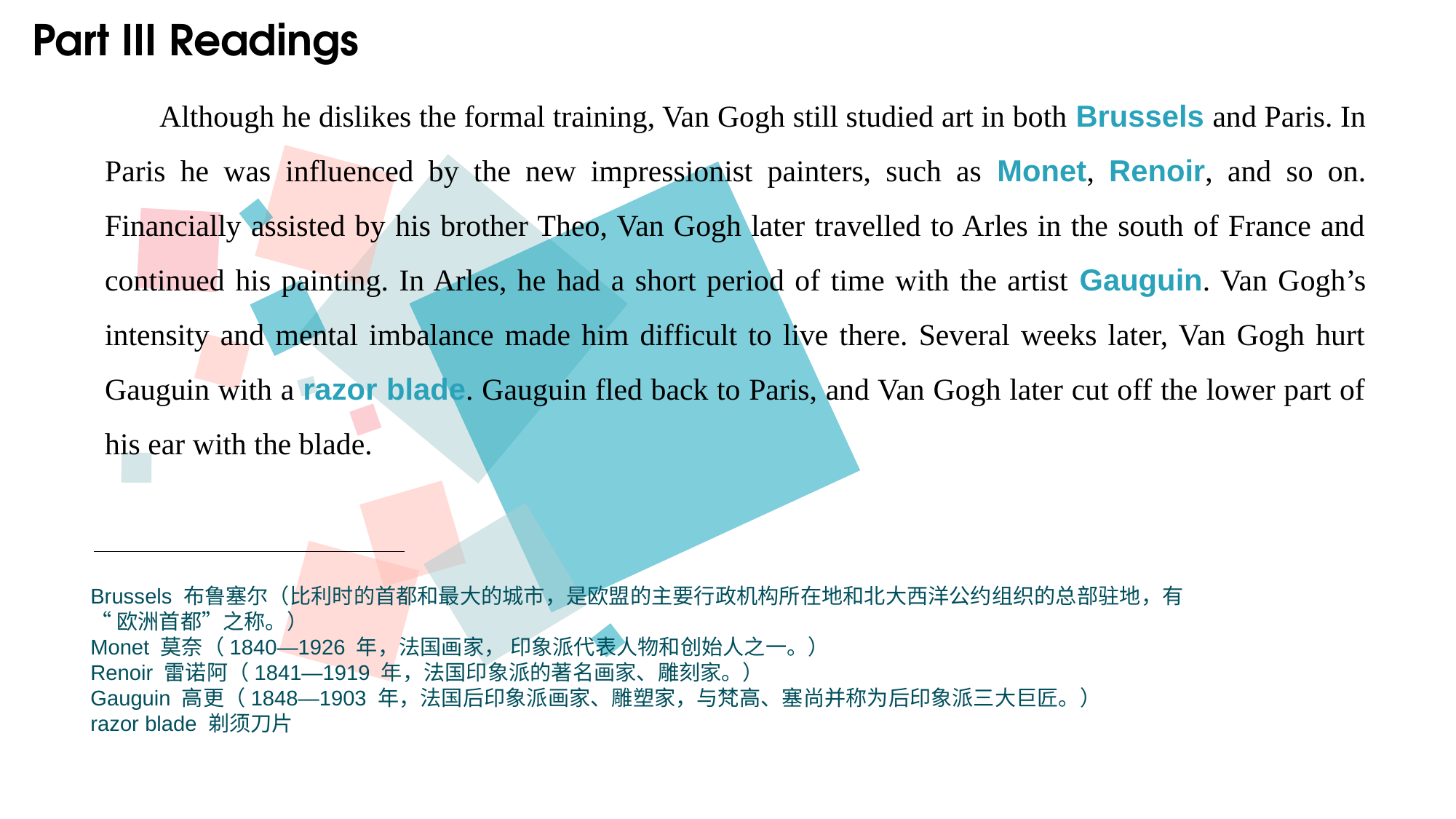

Part III Readings
Although he dislikes the formal training, Van Gogh still studied art in both Brussels and Paris. In Paris he was influenced by the new impressionist painters, such as Monet, Renoir, and so on. Financially assisted by his brother Theo, Van Gogh later travelled to Arles in the south of France and continued his painting. In Arles, he had a short period of time with the artist Gauguin. Van Gogh’s intensity and mental imbalance made him difficult to live there. Several weeks later, Van Gogh hurt Gauguin with a razor blade. Gauguin fled back to Paris, and Van Gogh later cut off the lower part of his ear with the blade.

Brussels 布鲁塞尔（比利时的首都和最大的城市，是欧盟的主要行政机构所在地和北大西洋公约组织的总部驻地，有
“欧洲首都”之称。）
Monet 莫奈（1840—1926 年，法国画家， 印象派代表人物和创始人之一。）
Renoir 雷诺阿（1841—1919 年，法国印象派的著名画家、雕刻家。）
Gauguin 高更（1848—1903 年，法国后印象派画家、雕塑家，与梵高、塞尚并称为后印象派三大巨匠。）
razor blade 剃须刀片